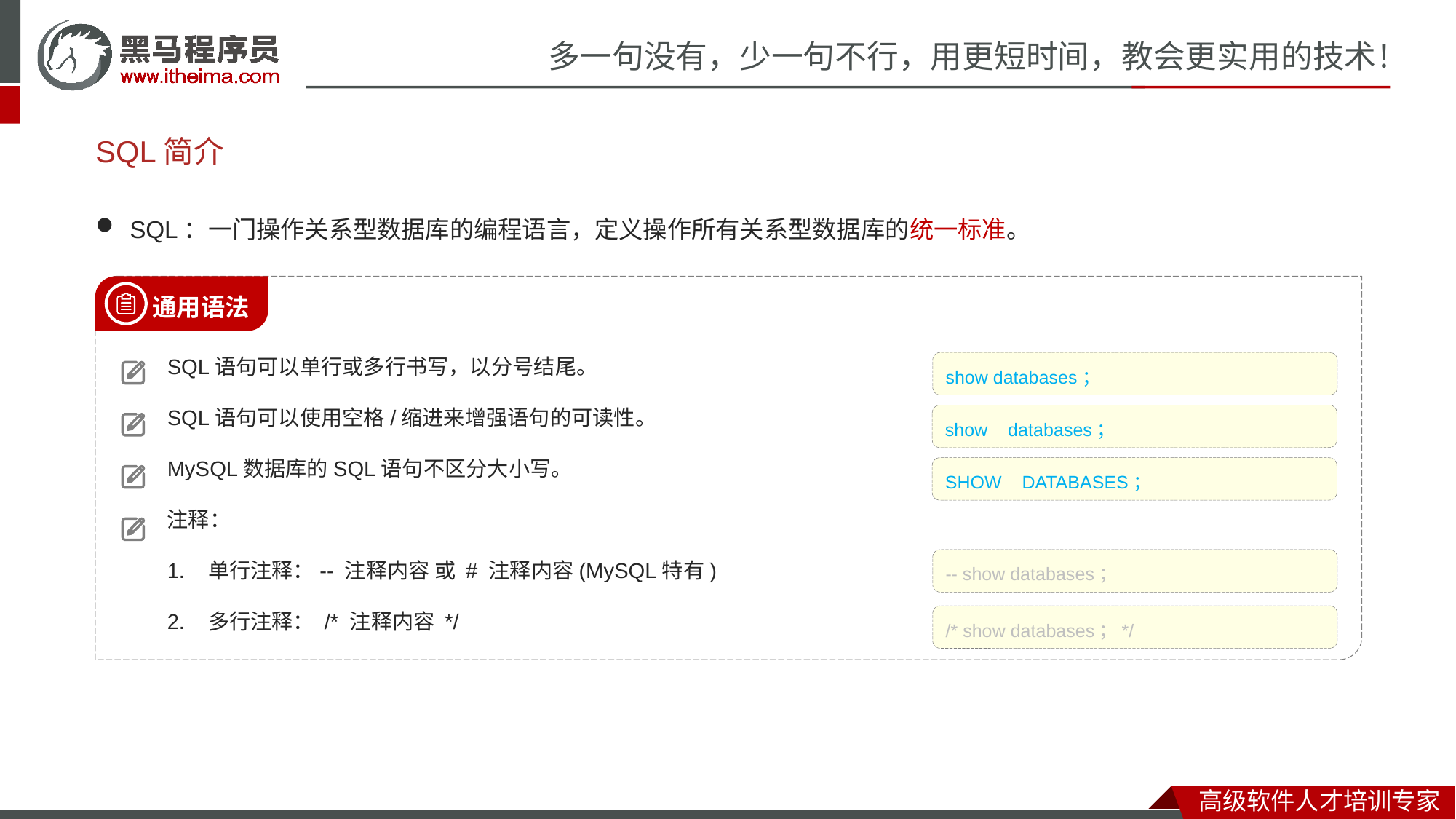

# SQL简介
SQL：一门操作关系型数据库的编程语言，定义操作所有关系型数据库的统一标准。

SQL语句可以单行或多行书写，以分号结尾。
SQL语句可以使用空格/缩进来增强语句的可读性。
MySQL数据库的SQL语句不区分大小写。
注释：
单行注释：-- 注释内容 或 # 注释内容(MySQL特有)
多行注释： /* 注释内容 */
      通用语法

show databases；

show    databases；

SHOW    DATABASES；

-- show databases；
/* show databases；*/